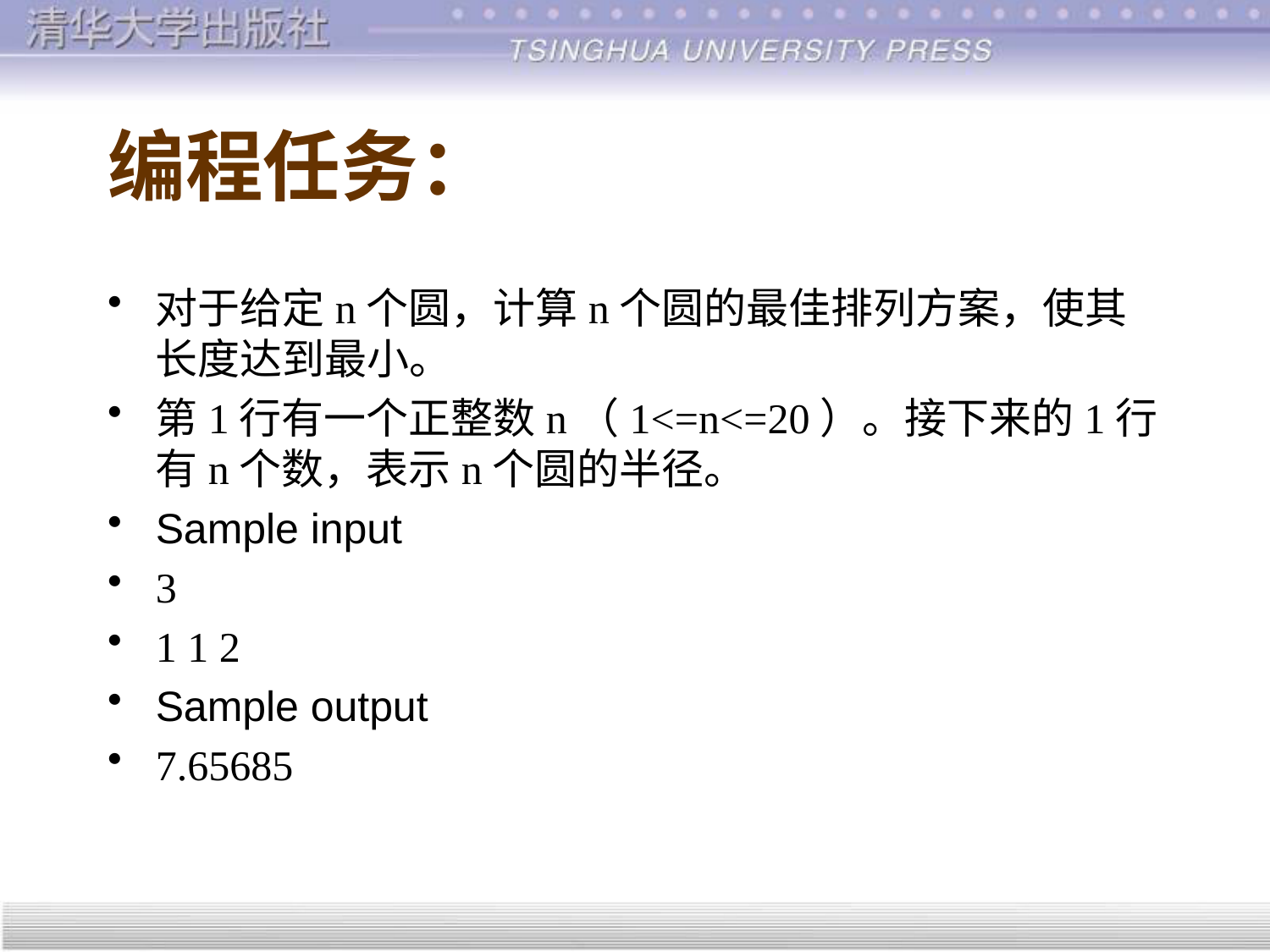

# 编程任务：
对于给定n个圆，计算n个圆的最佳排列方案，使其长度达到最小。
第1行有一个正整数n（1<=n<=20）。接下来的1行有n个数，表示n个圆的半径。
Sample input
3
1 1 2
Sample output
7.65685